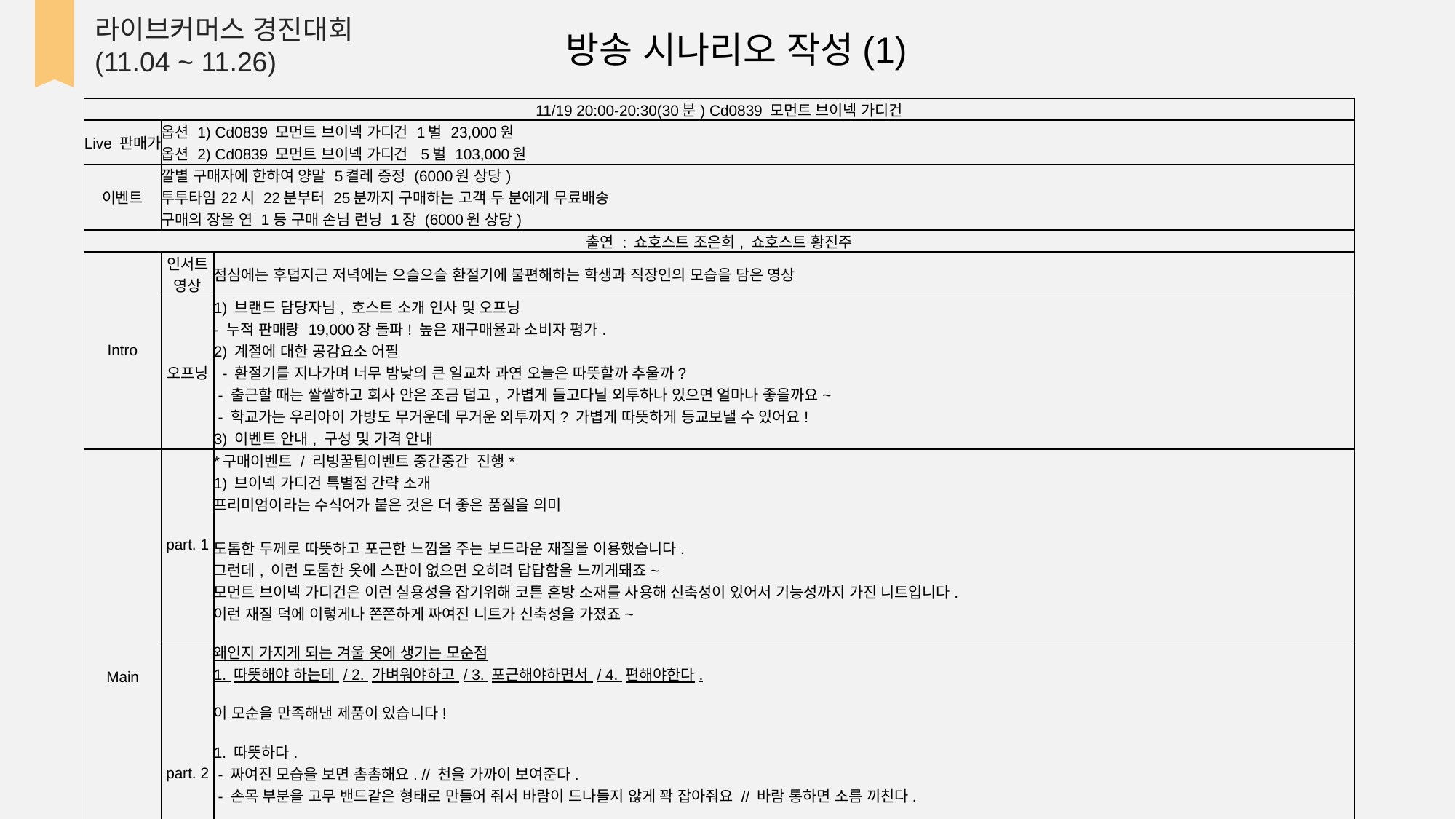

라이브커머스 경진대회
(11.04 ~ 11.26)
방송 시나리오 작성(1)
| 11/19 20:00-20:30(30분) Cd0839 모먼트 브이넥 가디건 |  |  |
| --- | --- | --- |
| Live 판매가 | 옵션 1) Cd0839 모먼트 브이넥 가디건 1벌 23,000원 옵션 2) Cd0839 모먼트 브이넥 가디건 5벌 103,000원 |  |
| 이벤트 | 깔별 구매자에 한하여 양말 5켤레 증정 (6000원 상당) 투투타임22시 22분부터 25분까지 구매하는 고객 두 분에게 무료배송 구매의 장을 연 1등 구매 손님 런닝 1장 (6000원 상당) |  |
| 출연 : 쇼호스트 조은희, 쇼호스트 황진주 |  |  |
| Intro | 인서트 영상 | 점심에는 후덥지근 저녁에는 으슬으슬 환절기에 불편해하는 학생과 직장인의 모습을 담은 영상 |
|  | 오프닝 | 1) 브랜드 담당자님, 호스트 소개 인사 및 오프닝 - 누적 판매량 19,000장 돌파! 높은 재구매율과 소비자 평가. 2) 계절에 대한 공감요소 어필 - 환절기를 지나가며 너무 밤낮의 큰 일교차 과연 오늘은 따뜻할까 추울까? - 출근할 때는 쌀쌀하고 회사 안은 조금 덥고, 가볍게 들고다닐 외투하나 있으면 얼마나 좋을까요~ - 학교가는 우리아이 가방도 무거운데 무거운 외투까지? 가볍게 따뜻하게 등교보낼 수 있어요! 3) 이벤트 안내, 구성 및 가격 안내 |
| Main | part. 1 | \*구매이벤트 / 리빙꿀팁이벤트 중간중간 진행\* 1) 브이넥 가디건 특별점 간략 소개 프리미엄이라는 수식어가 붙은 것은 더 좋은 품질을 의미 도톰한 두께로 따뜻하고 포근한 느낌을 주는 보드라운 재질을 이용했습니다. 그런데, 이런 도톰한 옷에 스판이 없으면 오히려 답답함을 느끼게돼죠~ 모먼트 브이넥 가디건은 이런 실용성을 잡기위해 코튼 혼방 소재를 사용해 신축성이 있어서 기능성까지 가진 니트입니다. 이런 재질 덕에 이렇게나 쫀쫀하게 짜여진 니트가 신축성을 가졌죠~ |
|  | part. 2 | 왜인지 가지게 되는 겨울 옷에 생기는 모순점 1. 따뜻해야 하는데 / 2. 가벼워야하고 / 3. 포근해야하면서 / 4. 편해야한다. 이 모순을 만족해낸 제품이 있습니다! 1. 따뜻하다. - 짜여진 모습을 보면 촘촘해요. // 천을 가까이 보여준다. - 손목 부분을 고무 밴드같은 형태로 만들어 줘서 바람이 드나들지 않게 꽉 잡아줘요 // 바람 통하면 소름 끼친다. 2. 가볍다 - 니트 같은 경우에 조그마한 종이백이나 아니면 에코벡 같은 곳에 담아서 가지고 다니기 편하죠~ // 울 엄마가 그럼 - 형태적으로도 아방하게 만들어져 있어서 혹시나 안에 조금 두꺼운 옷이나 교복을 입어도 넉넉하게 입을 수 있어요 |